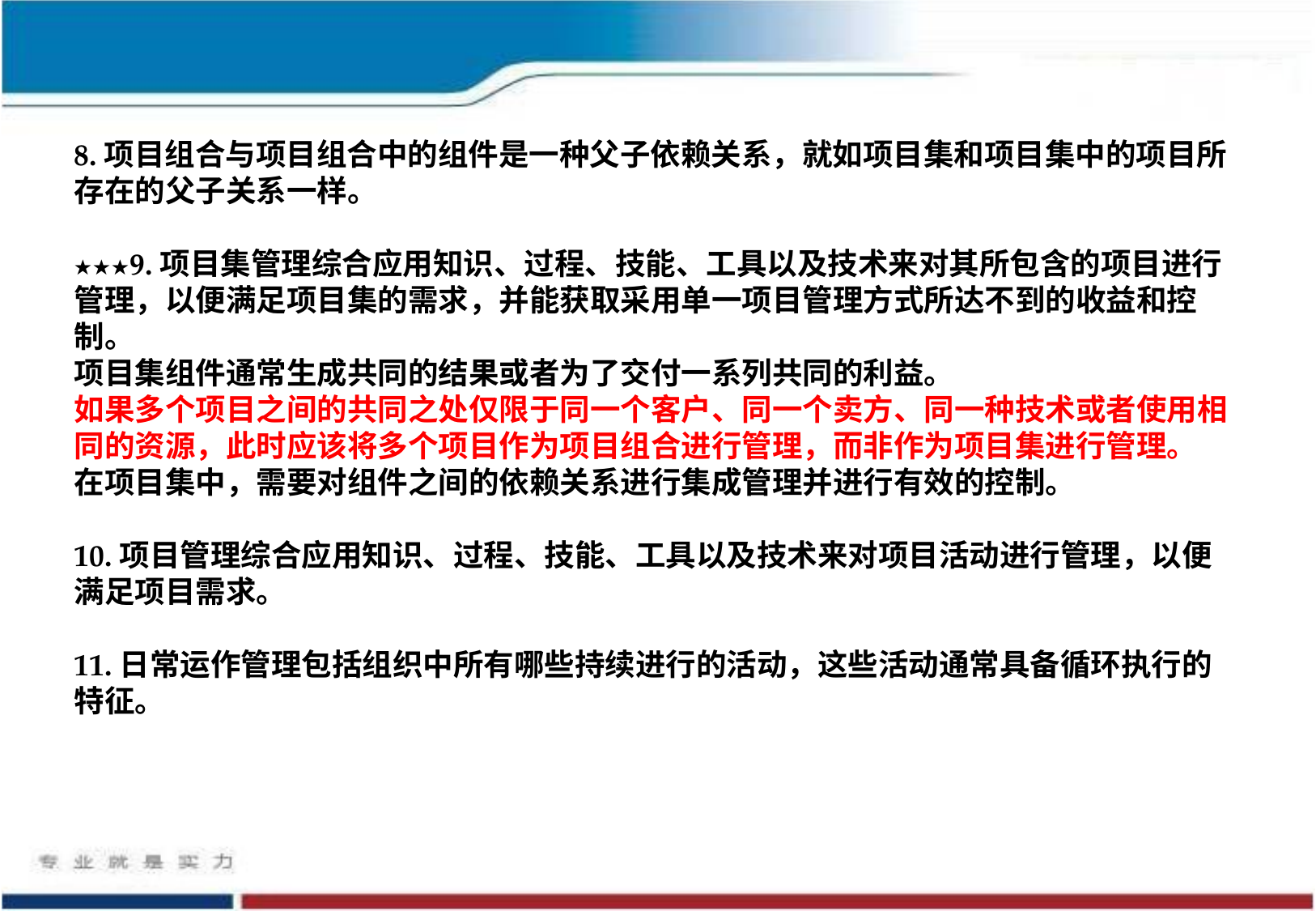

8.项目组合与项目组合中的组件是一种父子依赖关系，就如项目集和项目集中的项目所存在的父子关系一样。

★★★9.项目集管理综合应用知识、过程、技能、工具以及技术来对其所包含的项目进行管理，以便满足项目集的需求，并能获取采用单一项目管理方式所达不到的收益和控制。
项目集组件通常生成共同的结果或者为了交付一系列共同的利益。
如果多个项目之间的共同之处仅限于同一个客户、同一个卖方、同一种技术或者使用相同的资源，此时应该将多个项目作为项目组合进行管理，而非作为项目集进行管理。
在项目集中，需要对组件之间的依赖关系进行集成管理并进行有效的控制。

10.项目管理综合应用知识、过程、技能、工具以及技术来对项目活动进行管理，以便满足项目需求。

11.日常运作管理包括组织中所有哪些持续进行的活动，这些活动通常具备循环执行的特征。